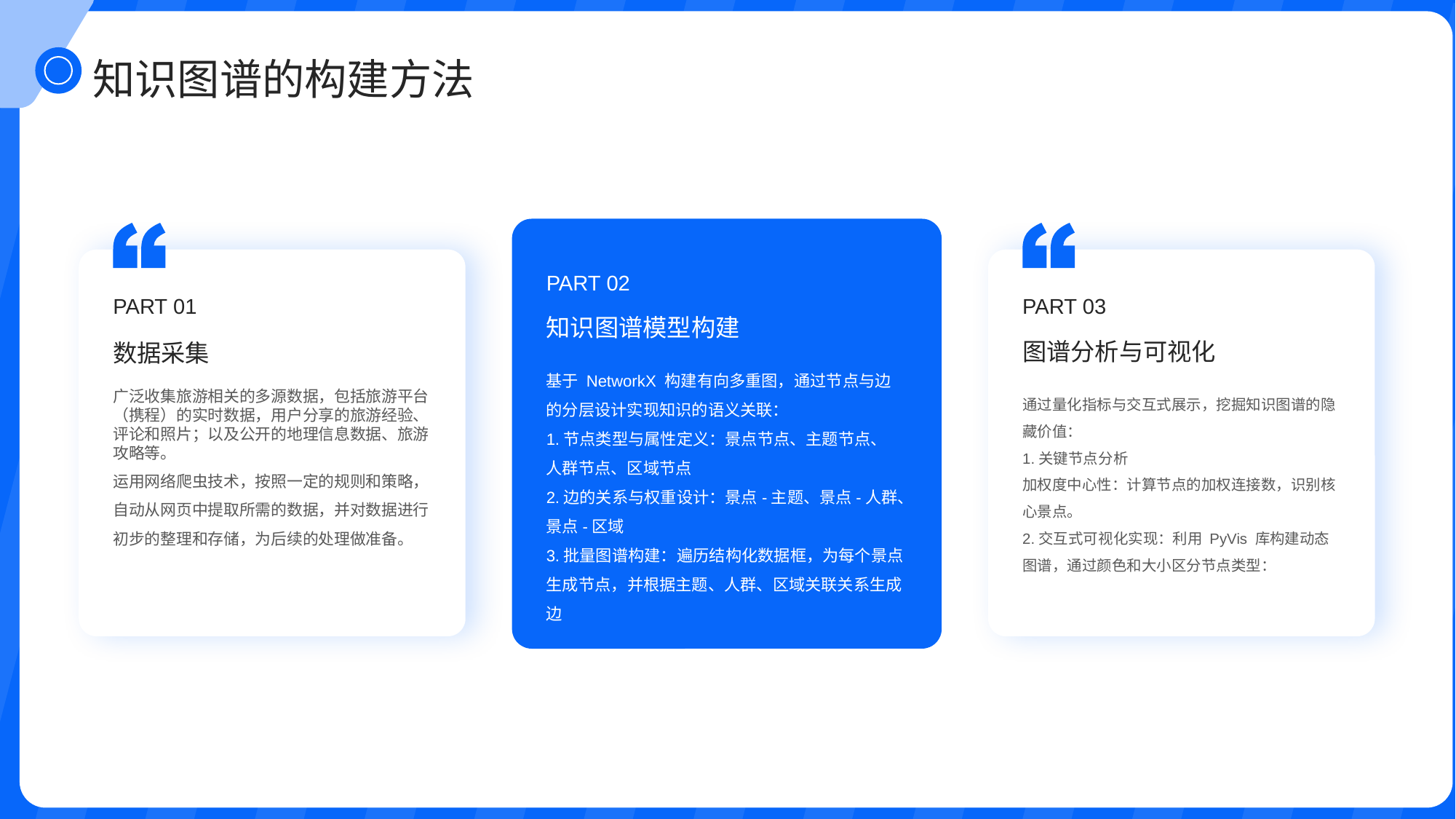

知识图谱的构建方法

PART 02
PART 01
PART 03
知识图谱模型构建
图谱分析与可视化
数据采集
基于 NetworkX 构建有向多重图，通过节点与边的分层设计实现知识的语义关联：
1.节点类型与属性定义：景点节点、主题节点、
人群节点、区域节点
2.边的关系与权重设计：景点-主题、景点-人群、
景点-区域
3.批量图谱构建：遍历结构化数据框，为每个景点生成节点，并根据主题、人群、区域关联关系生成边

广泛收集旅游相关的多源数据，包括旅游平台（携程）的实时数据，用户分享的旅游经验、评论和照片；以及公开的地理信息数据、旅游攻略等。
运用网络爬虫技术，按照一定的规则和策略，自动从网页中提取所需的数据，并对数据进行初步的整理和存储，为后续的处理做准备。
通过量化指标与交互式展示，挖掘知识图谱的隐藏价值：
1.关键节点分析
加权度中心性：计算节点的加权连接数，识别核心景点。
2.交互式可视化实现：利用 PyVis 库构建动态图谱，通过颜色和大小区分节点类型：